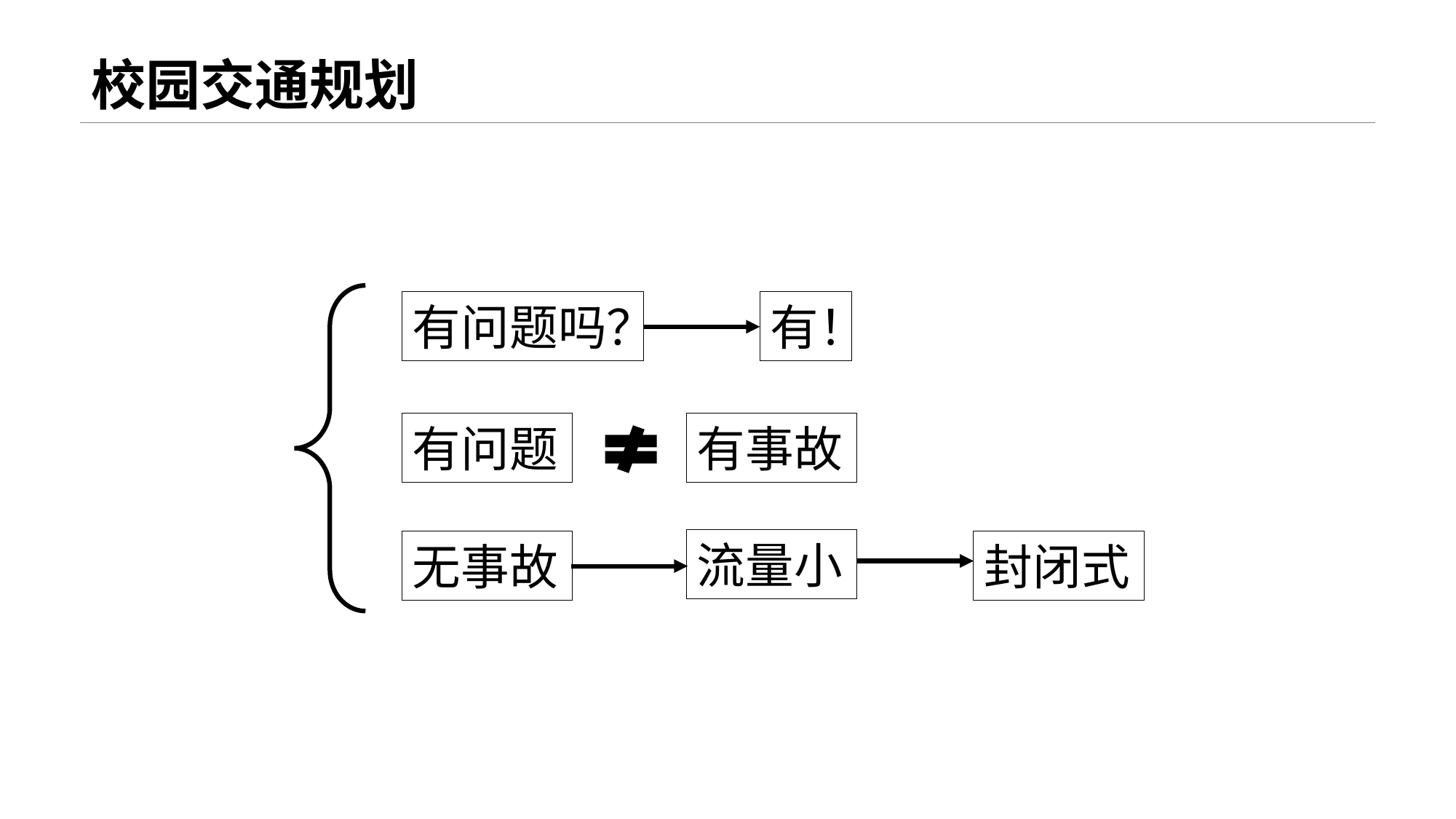

# 校园交通规划

有！
有问题吗？
有事故
有问题

流量小
无事故
封闭式
标题文本预
此部分内容作为文字排版占位显示
 （建议使用主题字体）